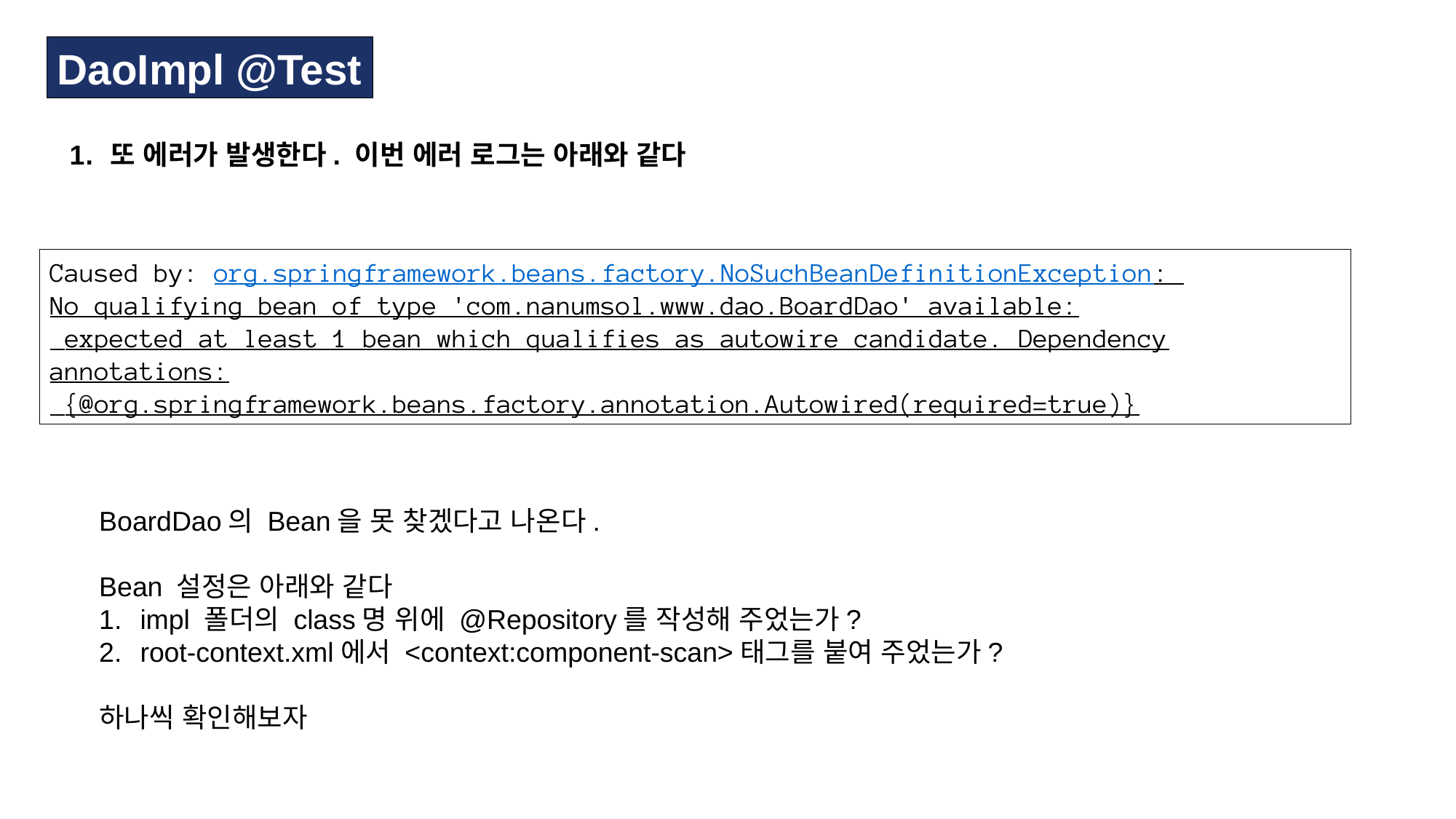

DaoImpl @Test
또 에러가 발생한다. 이번 에러 로그는 아래와 같다
Caused by: org.springframework.beans.factory.NoSuchBeanDefinitionException:
No qualifying bean of type 'com.nanumsol.www.dao.BoardDao' available:
 expected at least 1 bean which qualifies as autowire candidate. Dependency annotations:
 {@org.springframework.beans.factory.annotation.Autowired(required=true)}
BoardDao의 Bean을 못 찾겠다고 나온다.

Bean 설정은 아래와 같다
impl 폴더의 class명 위에 @Repository를 작성해 주었는가?
root-context.xml에서 <context:component-scan>태그를 붙여 주었는가?

하나씩 확인해보자